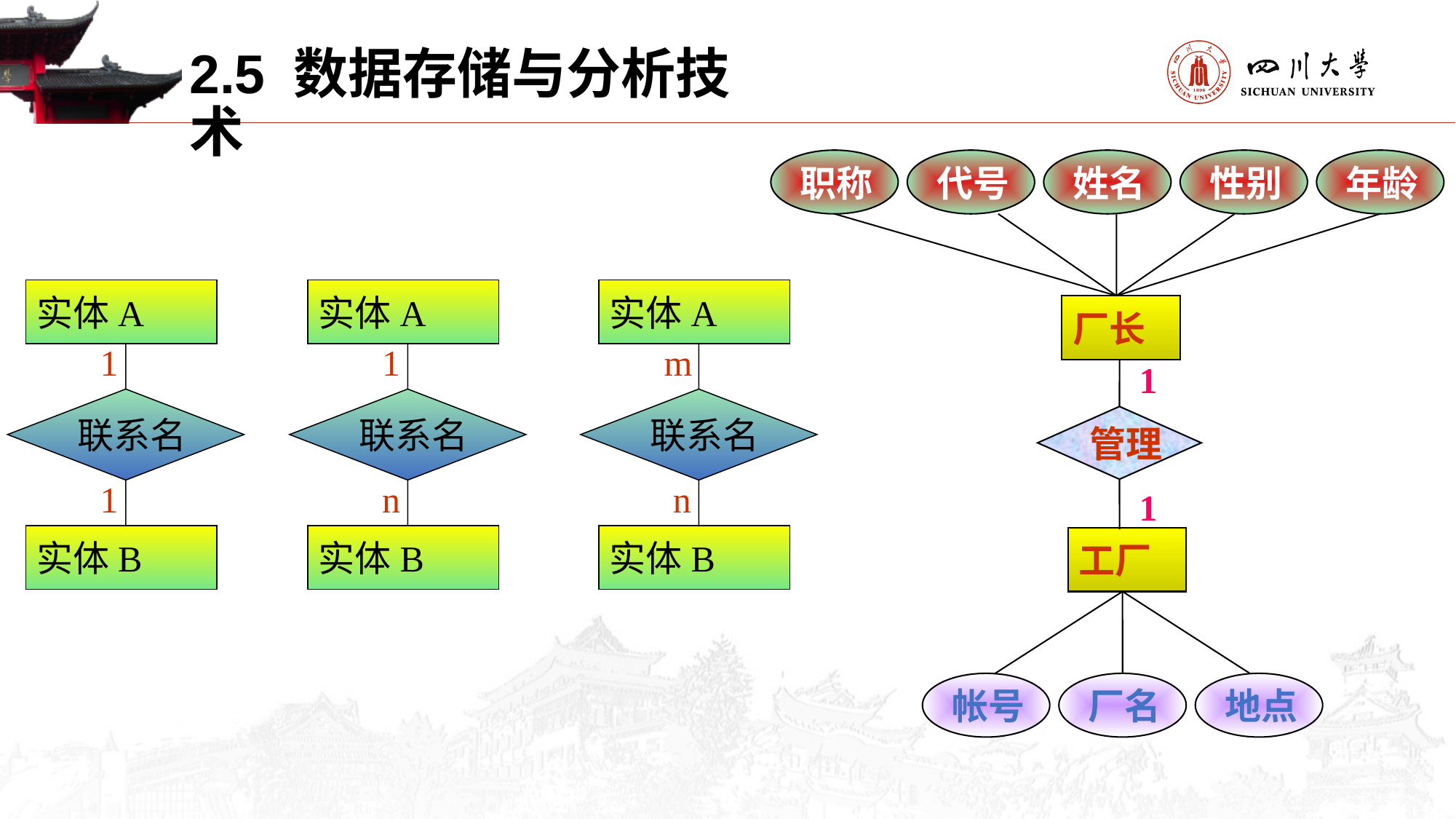

2.5 数据存储与分析技术

职称
代号
姓名
性别
年龄

实体A
实体A
实体A
实体B
实体B
实体B
厂长
1
1
m

1

联系名
联系名
联系名
管理
1
n
n

1
工厂

帐号
厂名
地点